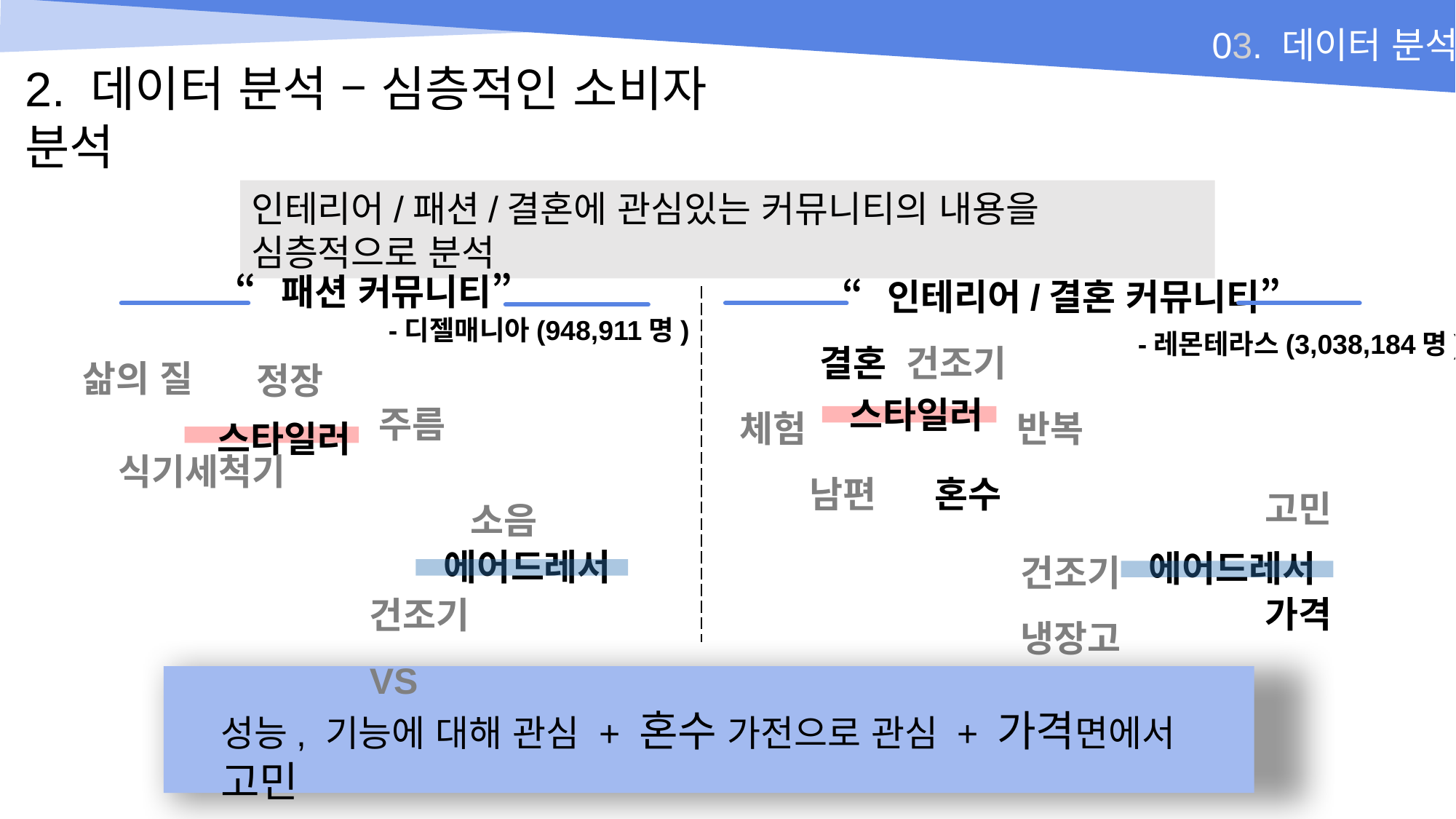

03. 데이터 분석
2. 데이터 분석 – 심층적인 소비자 분석
인테리어/패션/결혼에 관심있는 커뮤니티의 내용을 심층적으로 분석
“패션 커뮤니티”
                    -디젤매니아(948,911명)
“인테리어/결혼 커뮤니티”
                             -레몬테라스(3,038,184명)

삶의 질

       결혼
체험
      남편
건조기
          반복
  혼수
  정장
              주름

식기세척기
스타일러

스타일러

       건조기
냉장고
       신혼집

소음

고민

가격

건조기          VS
에어드레서

에어드레서

성능, 기능에 대해 관심 + 혼수 가전으로 관심 + 가격면에서 고민